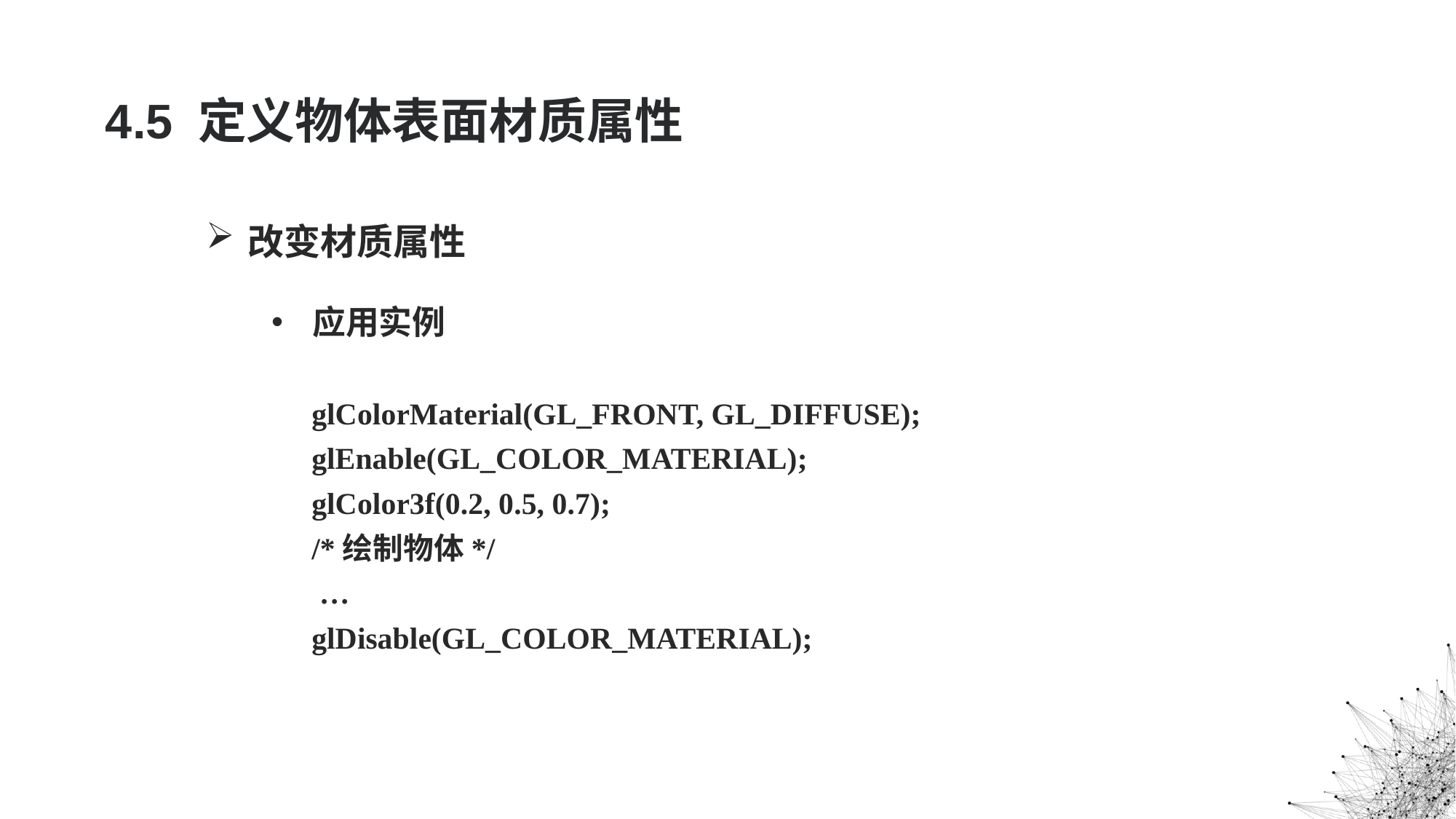

# 4.5 定义物体表面材质属性
改变材质属性
应用实例

glColorMaterial(GL_FRONT, GL_DIFFUSE);
glEnable(GL_COLOR_MATERIAL);
glColor3f(0.2, 0.5, 0.7);
/*绘制物体*/
 …
glDisable(GL_COLOR_MATERIAL);